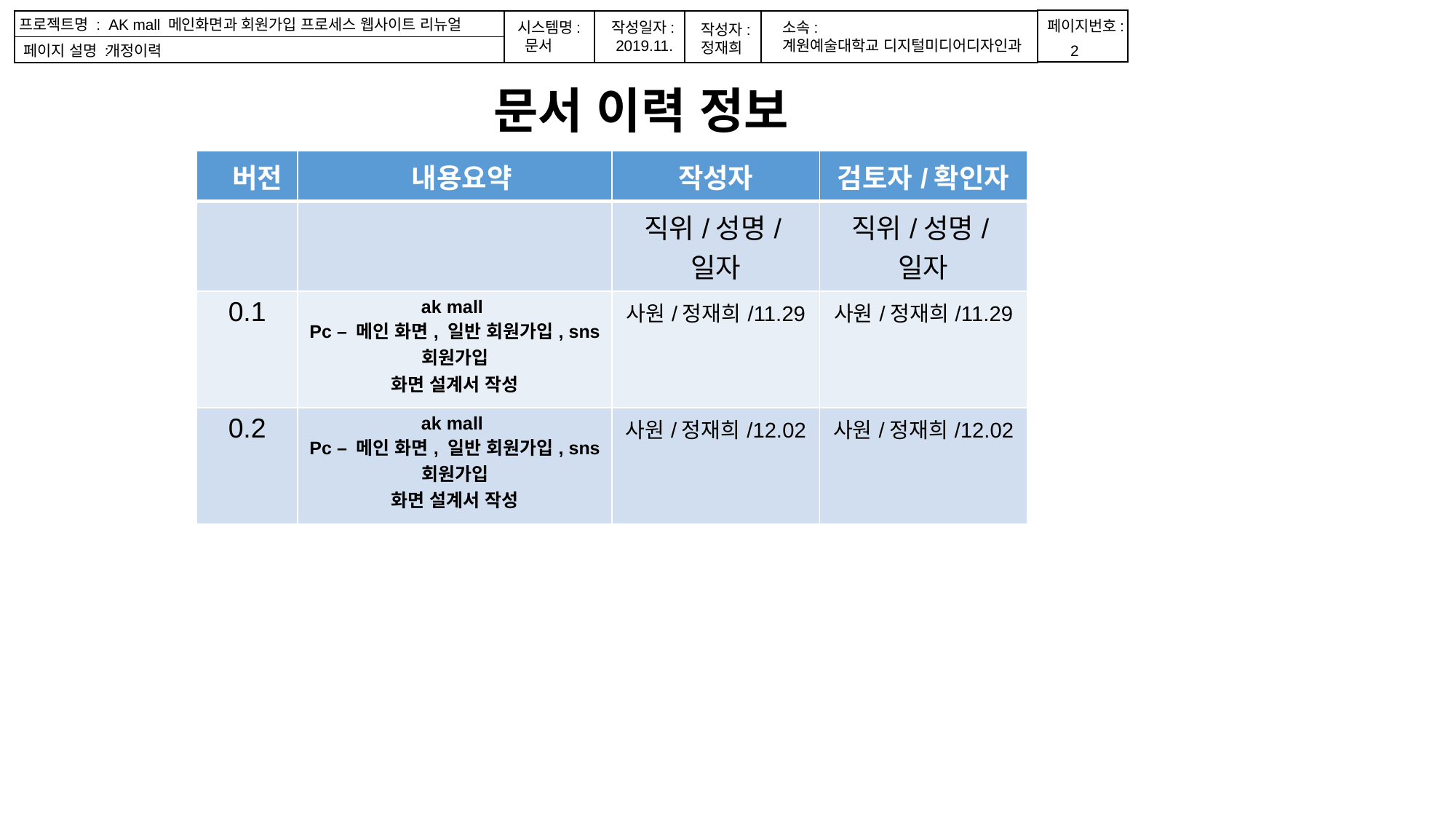

프로젝트명 :  AK mall 메인화면과 회원가입 프로세스 웹사이트 리뉴얼
페이지번호:
소속:
계원예술대학교 디지털미디어디자인과
시스템명:
 문서
작성일자:
 2019.11.
작성자:
정재희
2
페이지 설명 :
                개정이력
문서 이력 정보
| 버전 | 내용요약 | 작성자 | 검토자/확인자 |
| --- | --- | --- | --- |
|  |  | 직위/성명/일자 | 직위/성명/일자 |
| 0.1 | ak mall Pc – 메인 화면, 일반 회원가입, sns 회원가입 화면 설계서 작성 | 사원/정재희/11.29 | 사원/정재희/11.29 |
| 0.2 | ak mall Pc – 메인 화면, 일반 회원가입, sns 회원가입 화면 설계서 작성 | 사원/정재희/12.02 | 사원/정재희/12.02 |